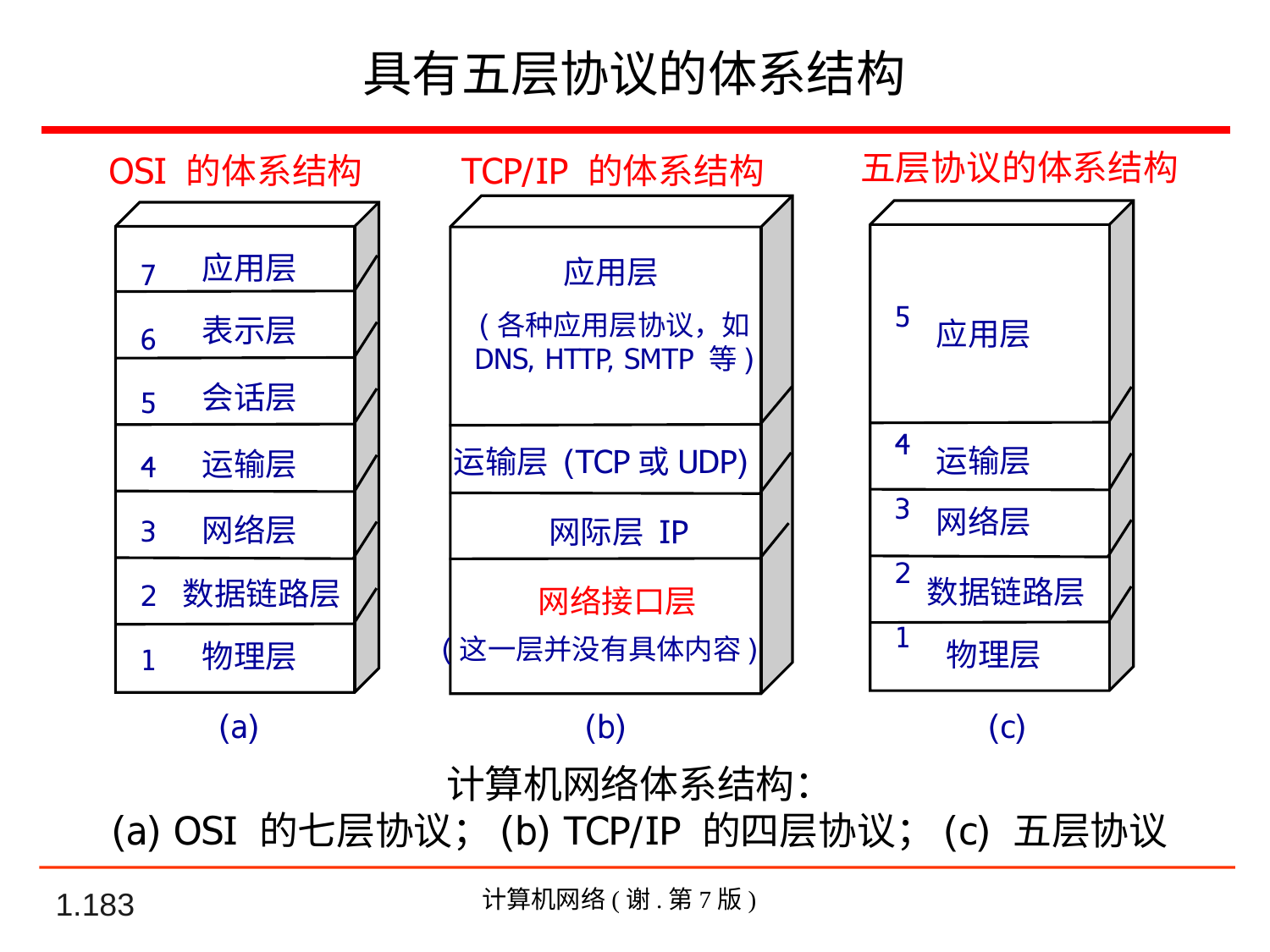

# 具有五层协议的体系结构
五层协议的体系结构
OSI 的体系结构
TCP/IP 的体系结构

7
6
5
4
3
2
1

5

4
3
2
1
应用层
应用层

(各种应用层协议，如
DNS, HTTP, SMTP 等)
表示层
应用层

会话层

运输层
运输层 (TCP或UDP)
运输层

网络层
网络层
网际层 IP

数据链路层
数据链路层
网络接口层

(这一层并没有具体内容)
物理层
物理层
(a)
(b)
(c)
计算机网络体系结构：
(a) OSI 的七层协议；(b) TCP/IP 的四层协议；(c) 五层协议